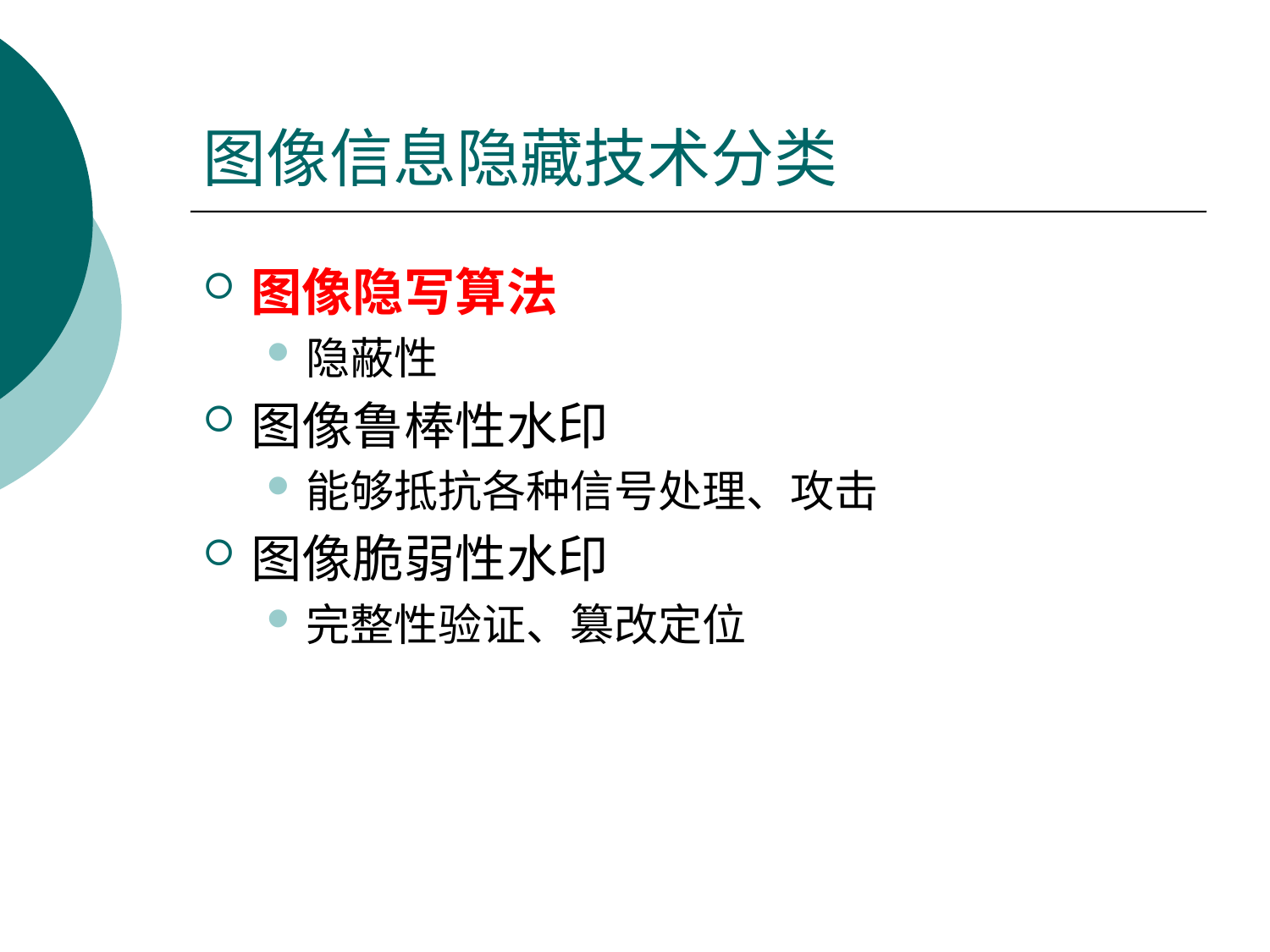

# 图像信息隐藏技术分类
图像隐写算法
隐蔽性
图像鲁棒性水印
能够抵抗各种信号处理、攻击
图像脆弱性水印
完整性验证、篡改定位